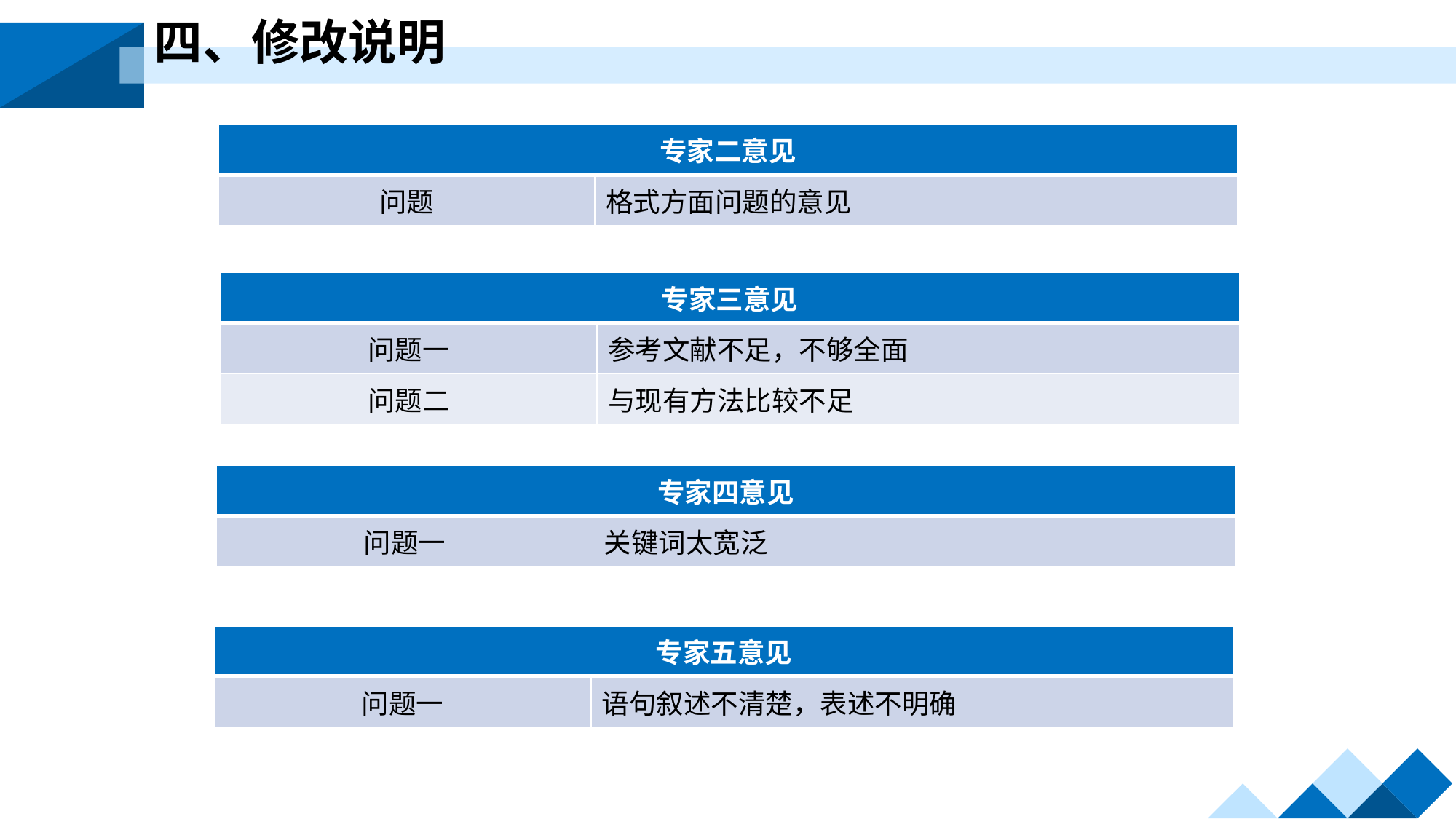

四、修改说明
| 专家二意见 |  |
| --- | --- |
| 问题 | 格式方面问题的意见 |
| 专家三意见 |  |
| --- | --- |
| 问题一 | 参考文献不足，不够全面 |
| 问题二 | 与现有方法比较不足 |
| 专家四意见 |  |
| --- | --- |
| 问题一 | 关键词太宽泛 |
| 专家五意见 |  |
| --- | --- |
| 问题一 | 语句叙述不清楚，表述不明确 |